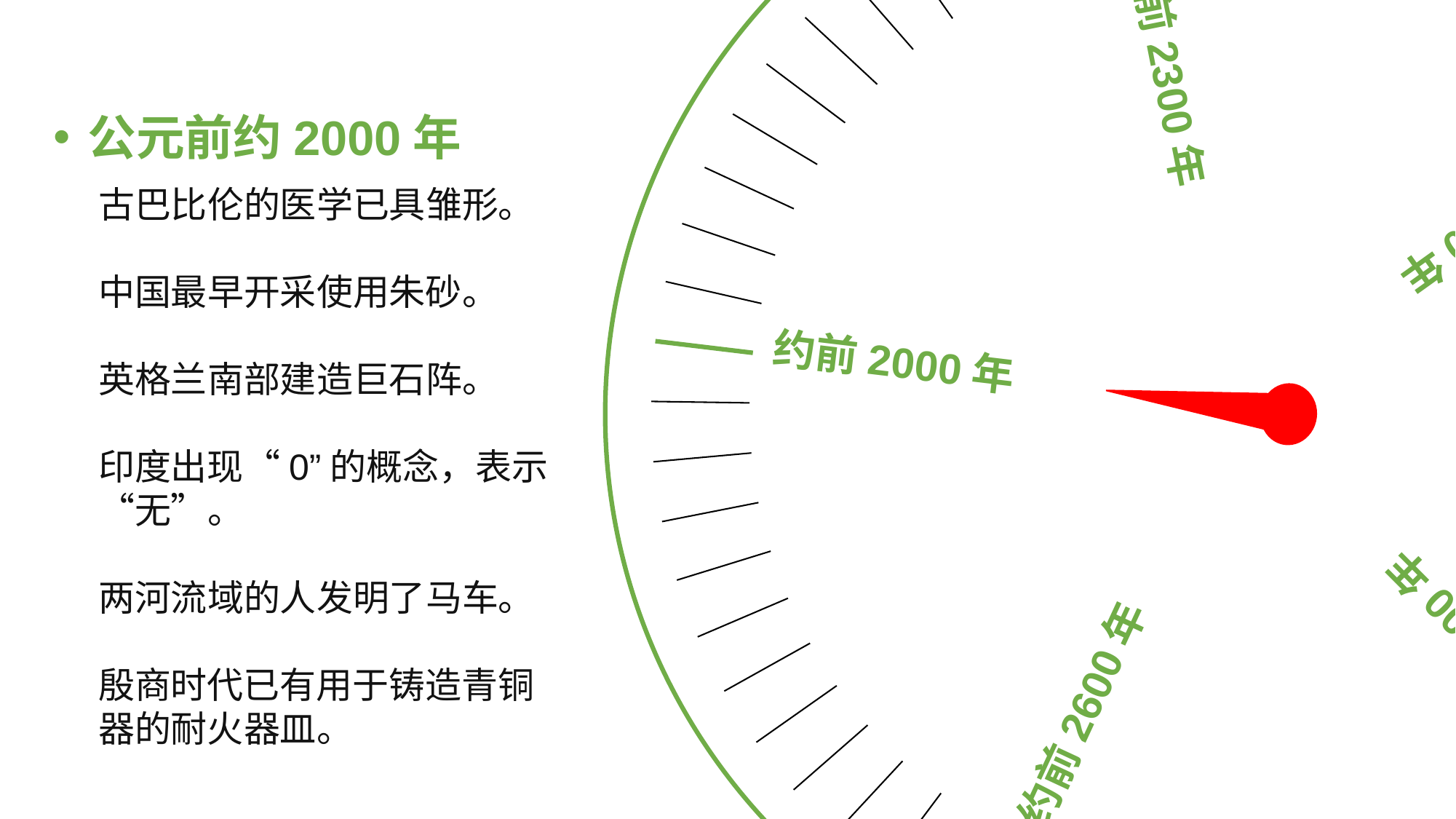

约前2000年
约前2300年
约前2600年
约前2400年
约前2500年
公元前约2000年
古巴比伦的医学已具雏形。

中国最早开采使用朱砂。

英格兰南部建造巨石阵。

印度出现“0”的概念，表示“无”。

两河流域的人发明了马车。

殷商时代已有用于铸造青铜器的耐火器皿。